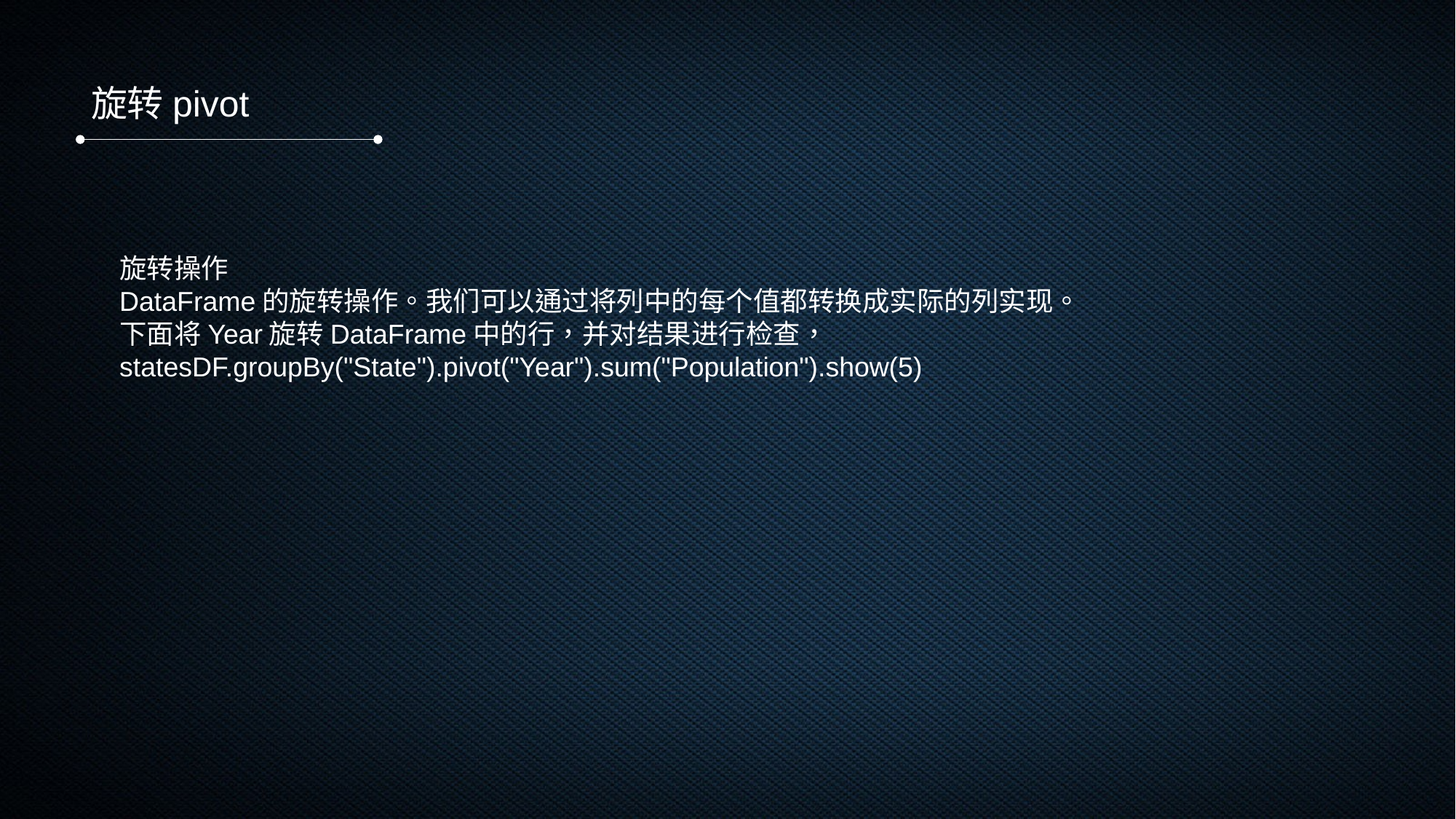

旋转pivot
旋转操作
DataFrame的旋转操作。我们可以通过将列中的每个值都转换成实际的列实现。
下面将Year旋转DataFrame中的行，并对结果进行检查，
statesDF.groupBy("State").pivot("Year").sum("Population").show(5)